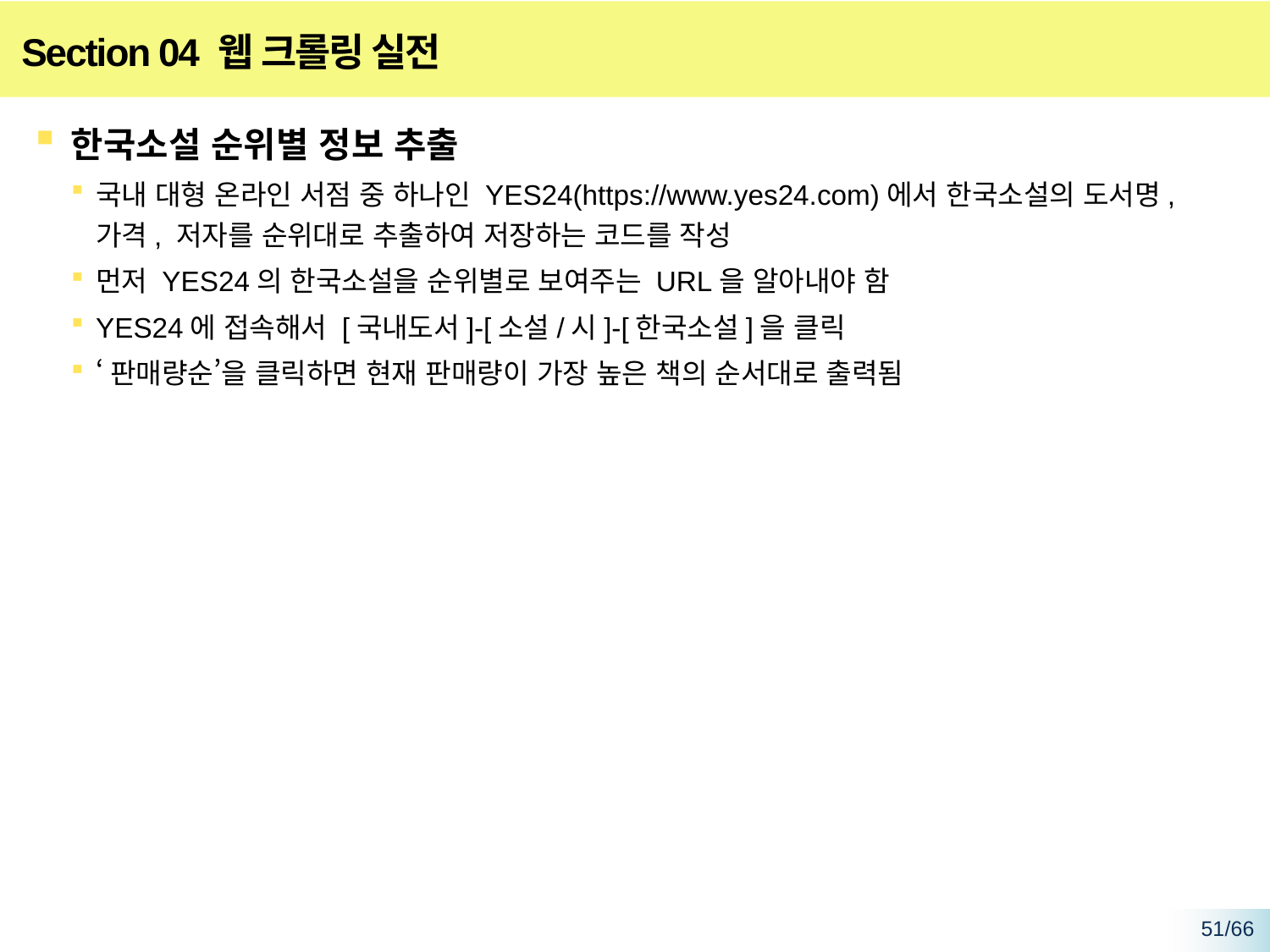

# Section 04 웹 크롤링 실전
한국소설 순위별 정보 추출
국내 대형 온라인 서점 중 하나인 YES24(https://www.yes24.com)에서 한국소설의 도서명, 가격, 저자를 순위대로 추출하여 저장하는 코드를 작성
먼저 YES24의 한국소설을 순위별로 보여주는 URL을 알아내야 함
YES24에 접속해서 [국내도서]-[소설/시]-[한국소설]을 클릭
‘판매량순’을 클릭하면 현재 판매량이 가장 높은 책의 순서대로 출력됨